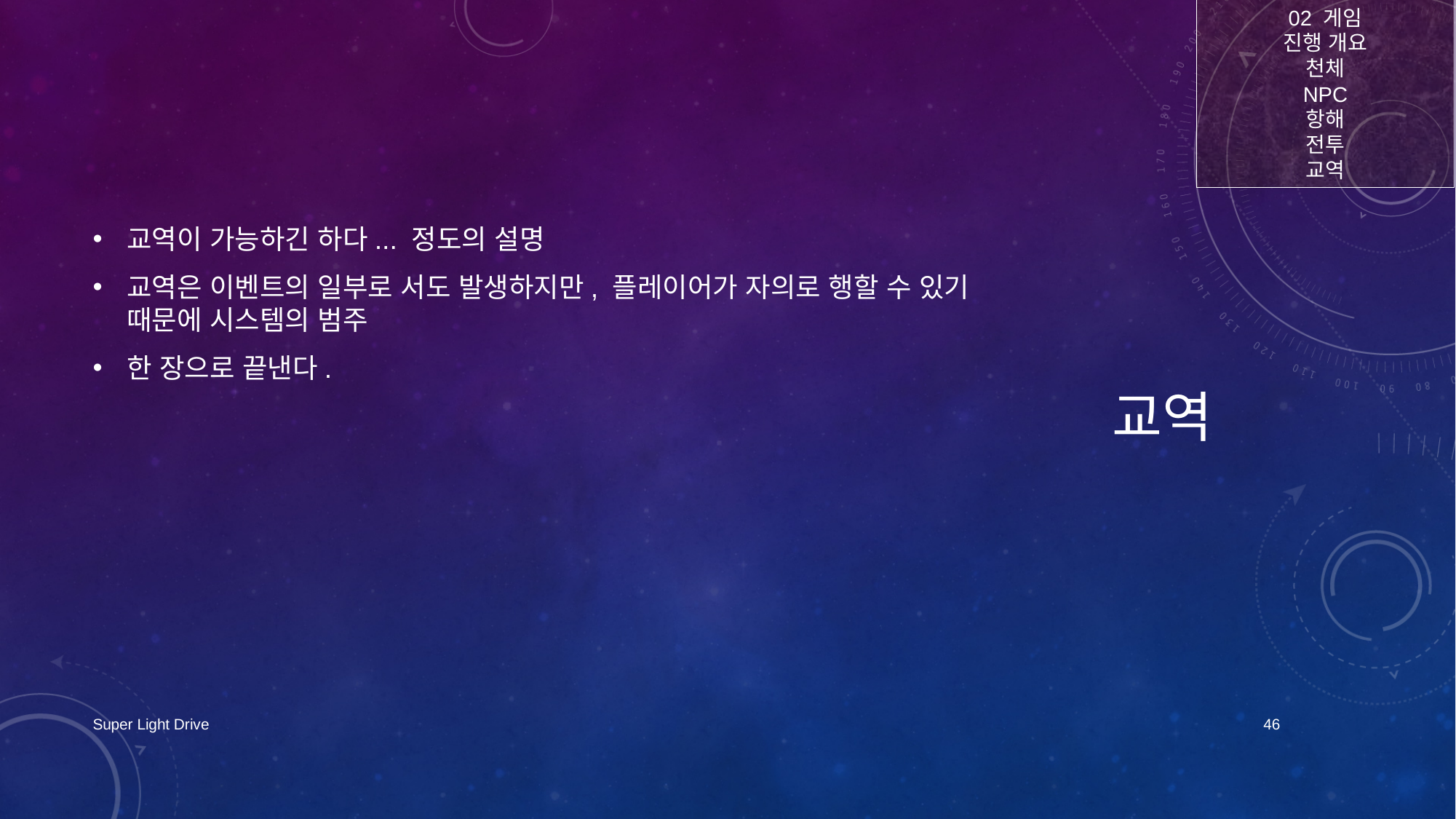

02 게임
진행 개요
천체
NPC
항해
전투
교역
# 교역

교역이 가능하긴 하다... 정도의 설명
교역은 이벤트의 일부로 서도 발생하지만, 플레이어가 자의로 행할 수 있기 때문에 시스템의 범주
한 장으로 끝낸다.
Super Light Drive
46